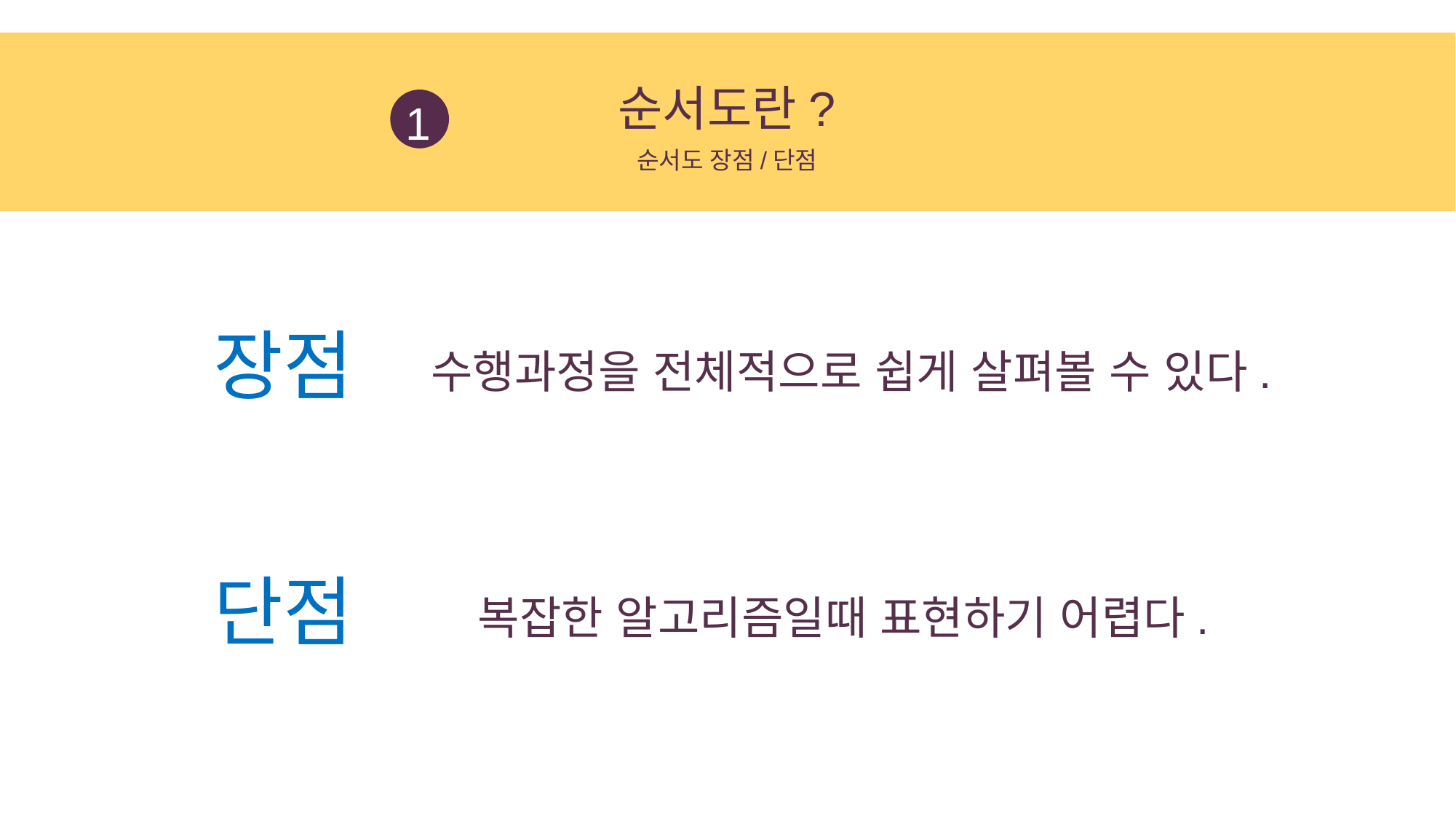

순서도란?

1
순서도 장점/단점
장점
수행과정을 전체적으로 쉽게 살펴볼 수 있다.
단점
복잡한 알고리즘일때 표현하기 어렵다.